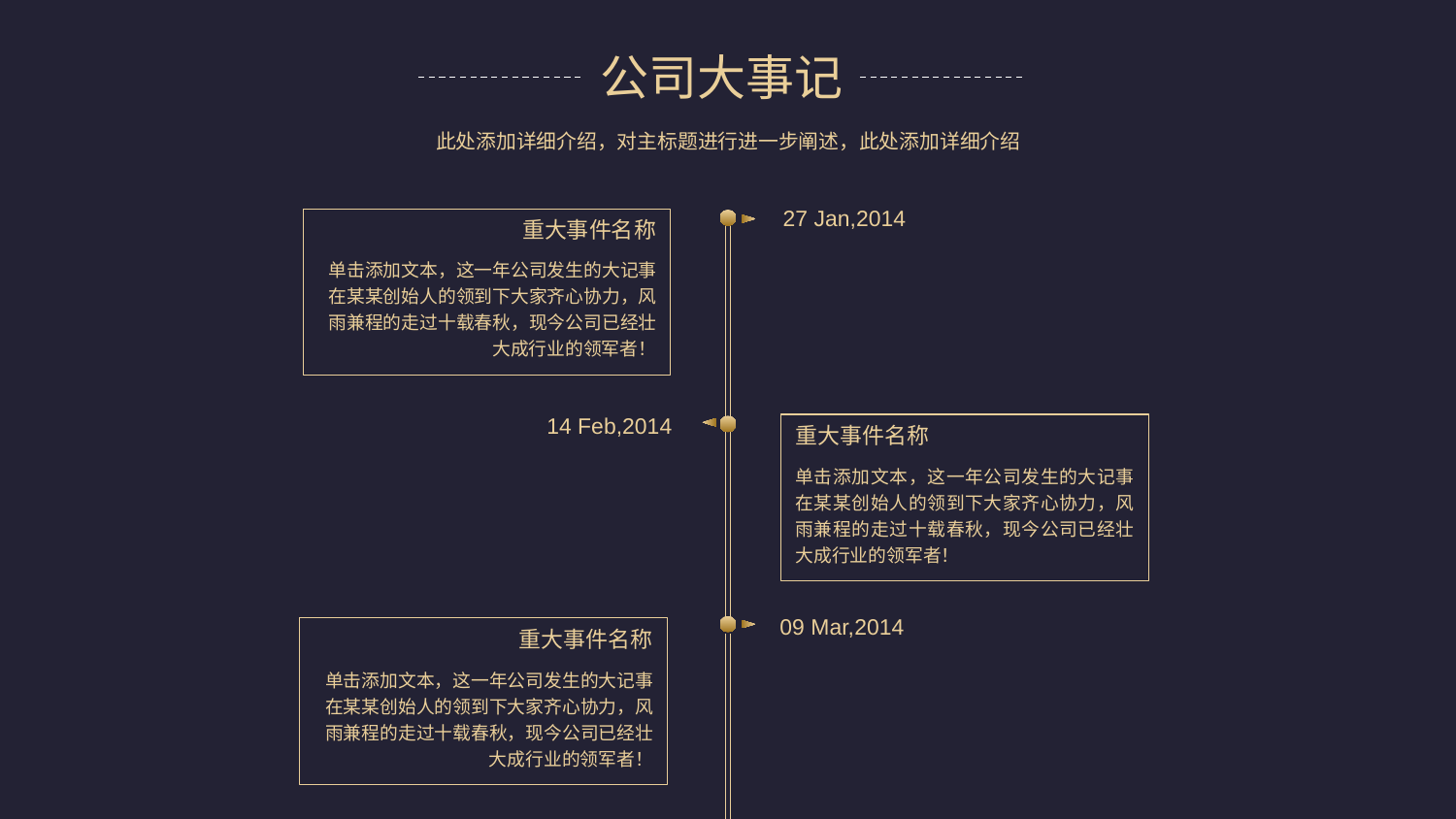

公司大事记
此处添加详细介绍，对主标题进行进一步阐述，此处添加详细介绍
27 Jan,2014

重大事件名称
单击添加文本，这一年公司发生的大记事在某某创始人的领到下大家齐心协力，风雨兼程的走过十载春秋，现今公司已经壮大成行业的领军者！

14 Feb,2014

重大事件名称
单击添加文本，这一年公司发生的大记事在某某创始人的领到下大家齐心协力，风雨兼程的走过十载春秋，现今公司已经壮大成行业的领军者！

09 Mar,2014

重大事件名称
单击添加文本，这一年公司发生的大记事在某某创始人的领到下大家齐心协力，风雨兼程的走过十载春秋，现今公司已经壮大成行业的领军者！